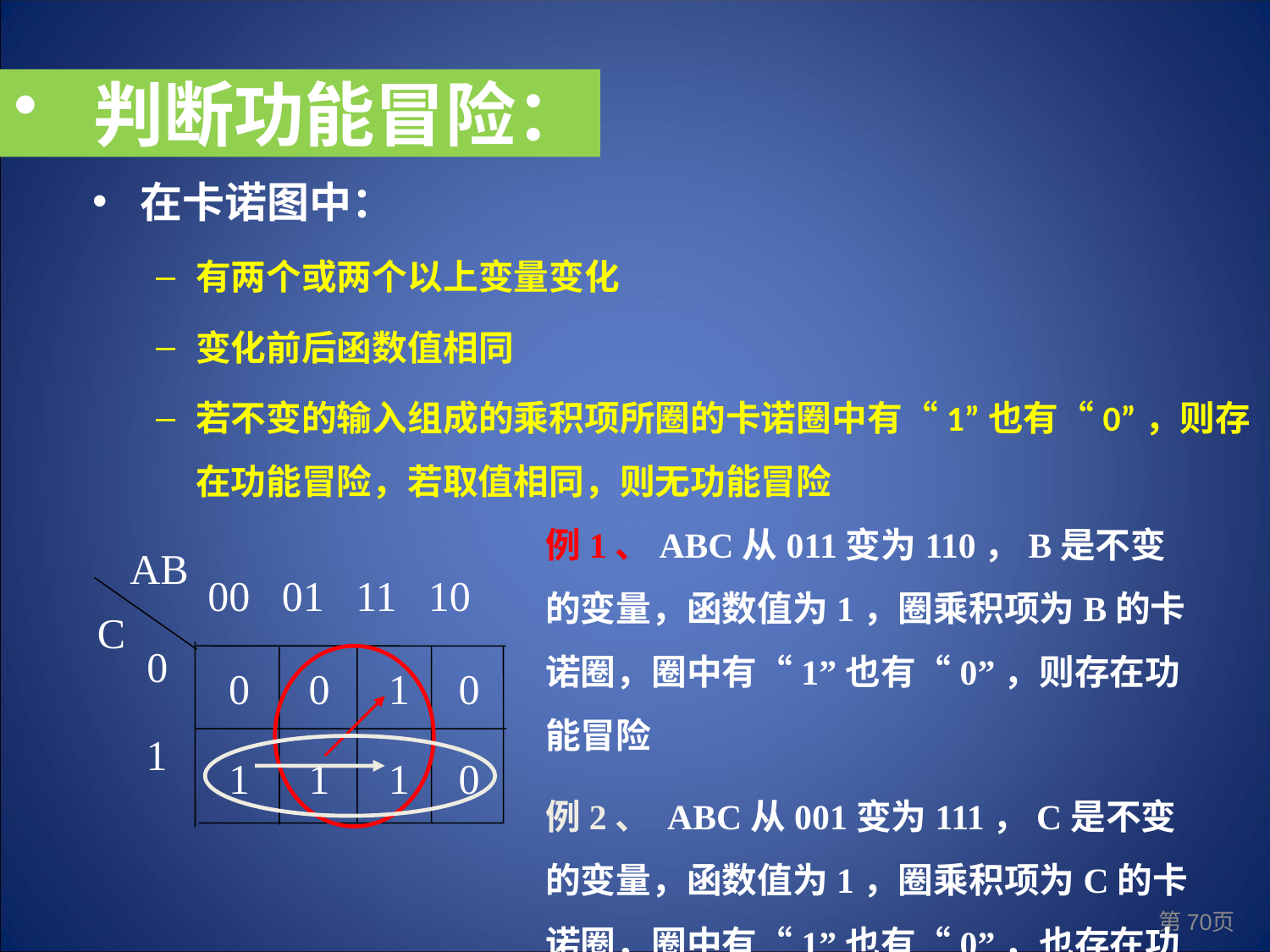

判断功能冒险：
在卡诺图中：
有两个或两个以上变量变化
变化前后函数值相同
若不变的输入组成的乘积项所圈的卡诺圈中有“1”也有“0”，则存在功能冒险，若取值相同，则无功能冒险
例1、ABC从011变为110，B是不变的变量，函数值为1，圈乘积项为B的卡诺圈，圈中有“1”也有“0”，则存在功能冒险
例2、 ABC从001变为111，C是不变的变量，函数值为1，圈乘积项为C的卡诺圈，圈中有“1”也有“0”，也存在功能冒险
AB
 00   01   11   10

C
 0

  0
  0
  1
  0

 1

  1
  1
  1
  0